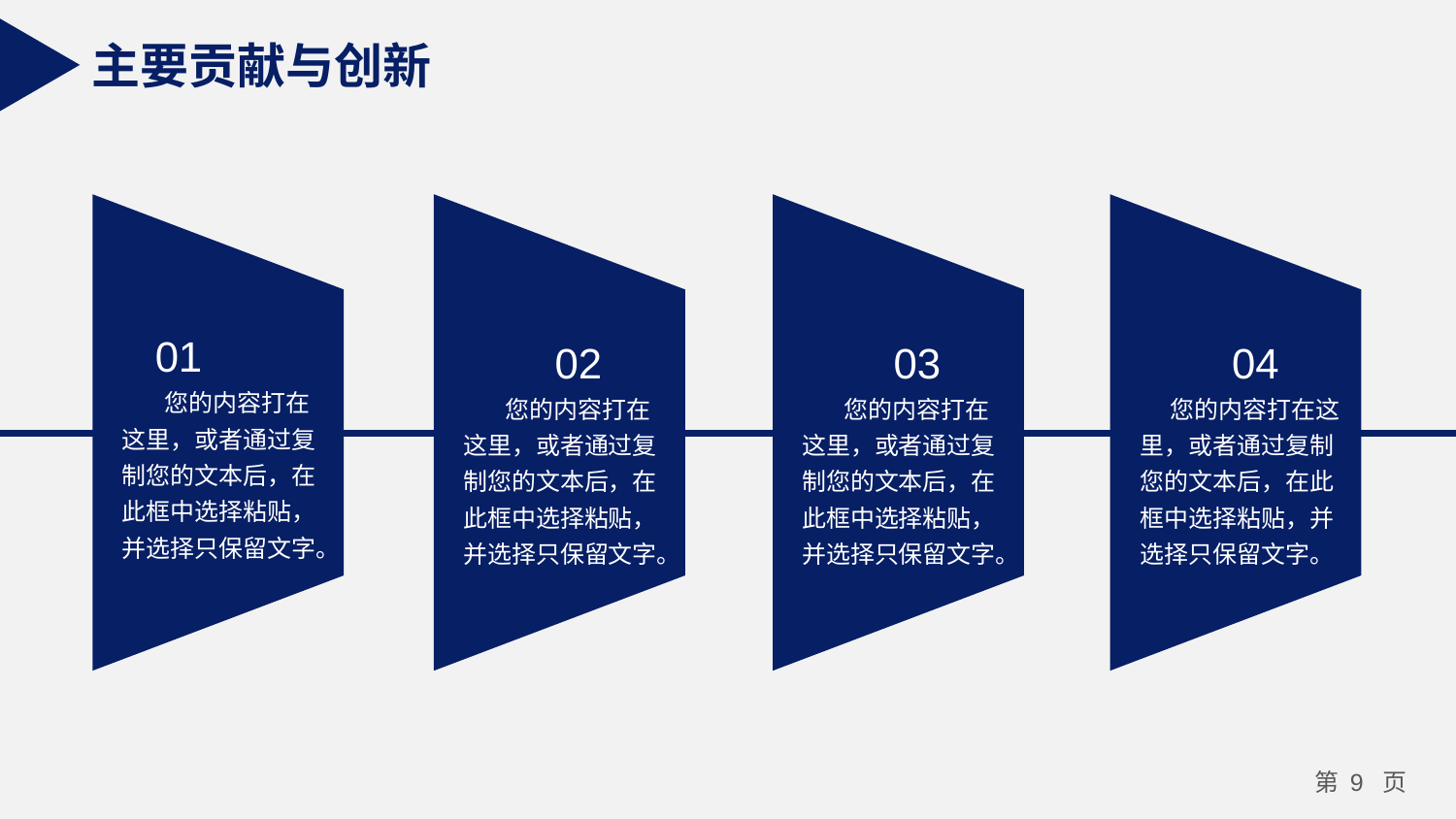

主要贡献与创新

01
您的内容打在这里，或者通过复制您的文本后，在此框中选择粘贴，并选择只保留文字。

02
您的内容打在这里，或者通过复制您的文本后，在此框中选择粘贴，并选择只保留文字。

03
您的内容打在这里，或者通过复制您的文本后，在此框中选择粘贴，并选择只保留文字。

04
您的内容打在这里，或者通过复制您的文本后，在此框中选择粘贴，并选择只保留文字。